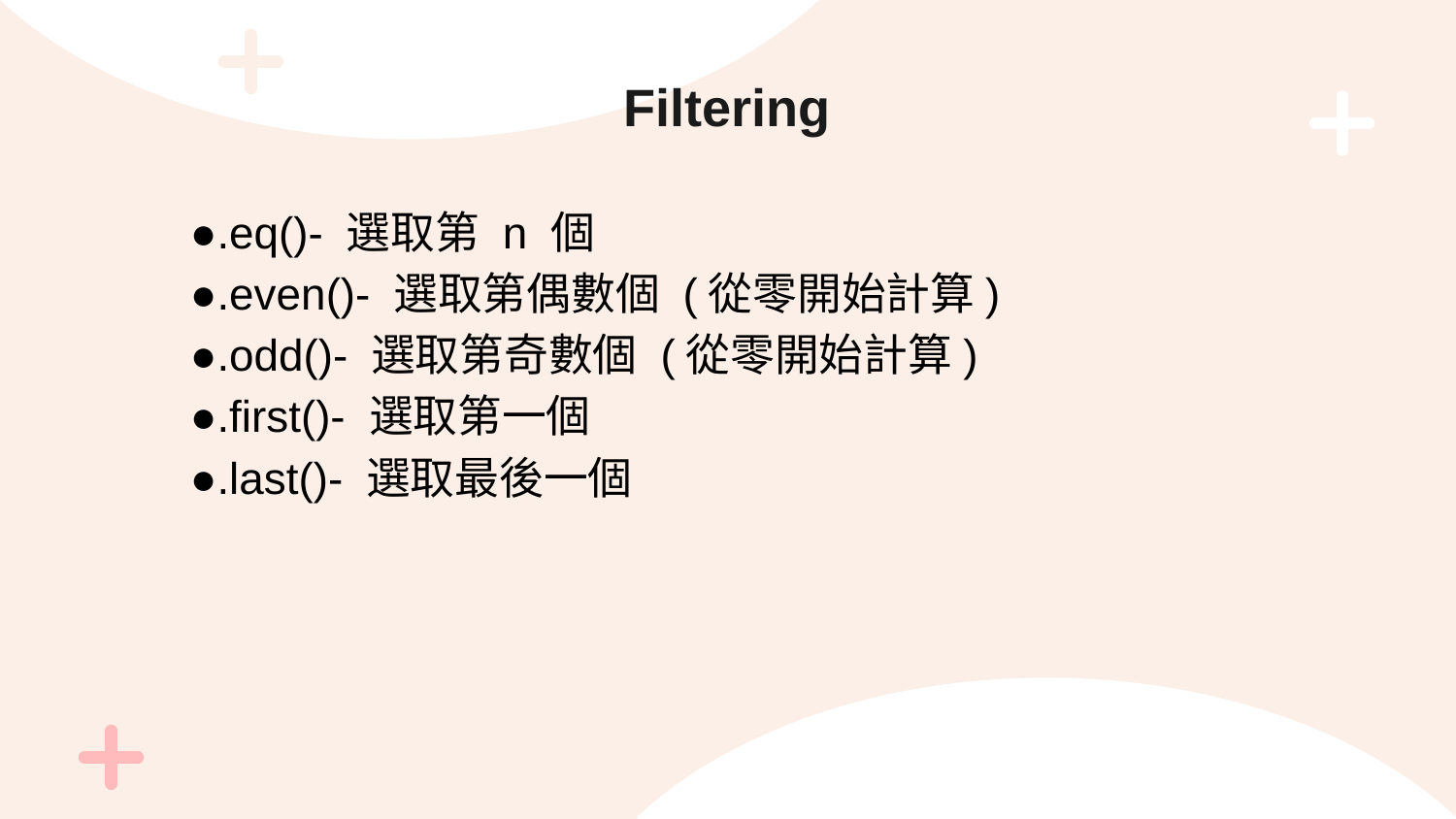

# Filtering
●.eq()- 選取第 n 個
●.even()- 選取第偶數個 (從零開始計算)
●.odd()- 選取第奇數個 (從零開始計算)
●.first()- 選取第一個
●.last()- 選取最後一個